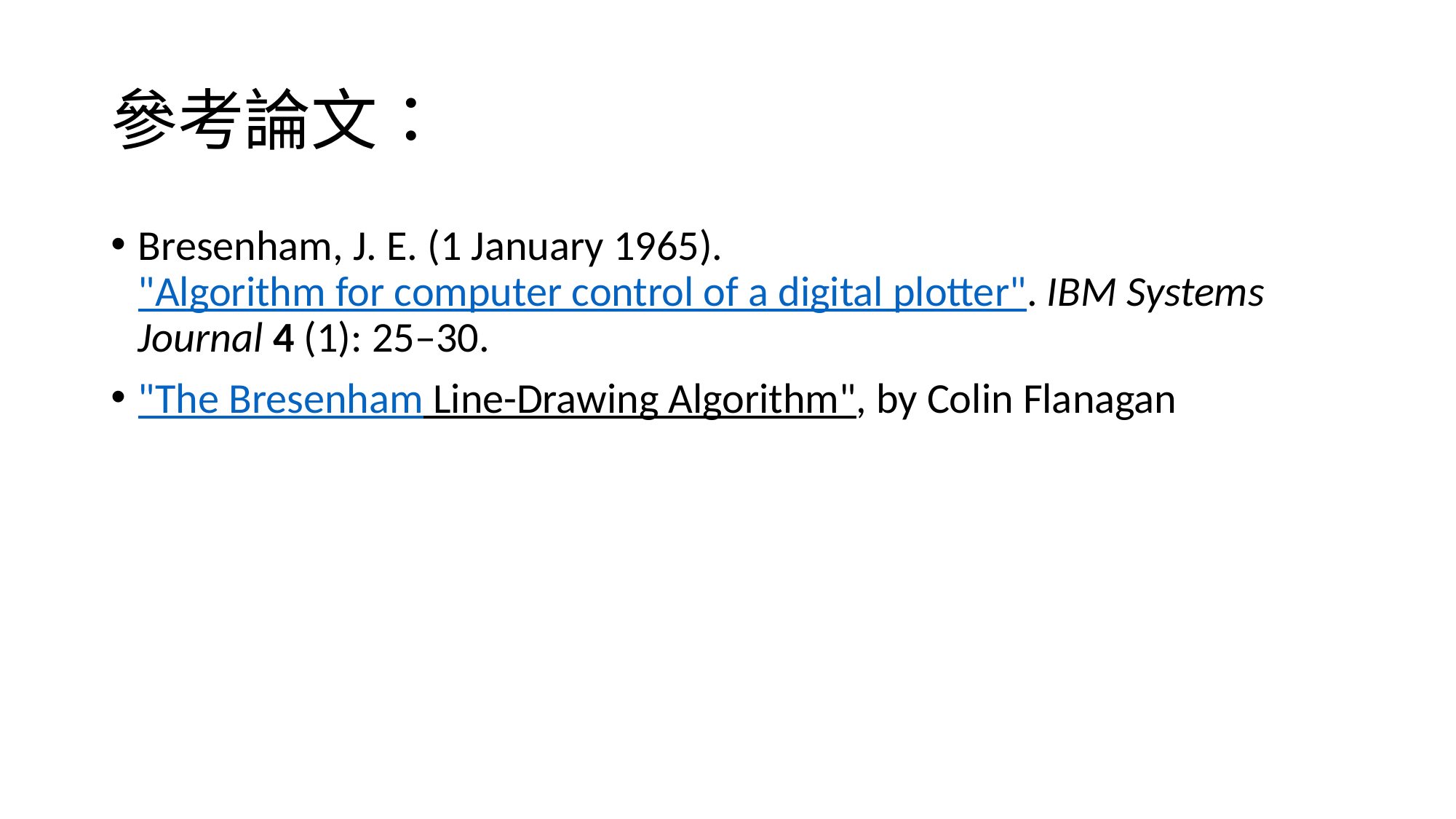

# 參考論文：
Bresenham, J. E. (1 January 1965). "Algorithm for computer control of a digital plotter". IBM Systems Journal 4 (1): 25–30.
"The Bresenham Line-Drawing Algorithm", by Colin Flanagan